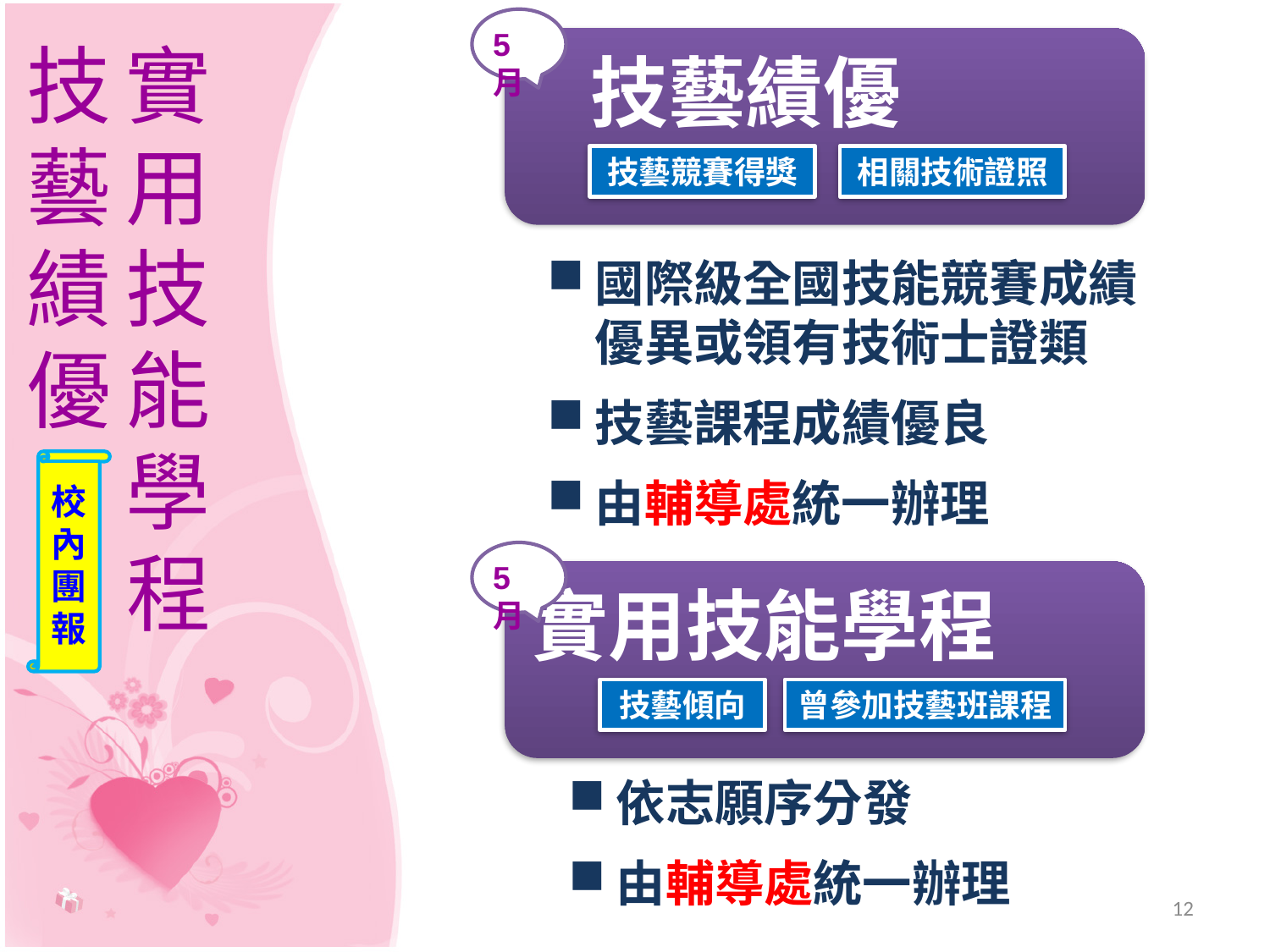

5月
技藝績優
實用技能學程
技藝績優
技藝競賽得獎
相關技術證照
國際級全國技能競賽成績優異或領有技術士證類
技藝課程成績優良
由輔導處統一辦理
校
內
團
報

5月
實用技能學程
技藝傾向
曾參加技藝班課程
依志願序分發
由輔導處統一辦理
12